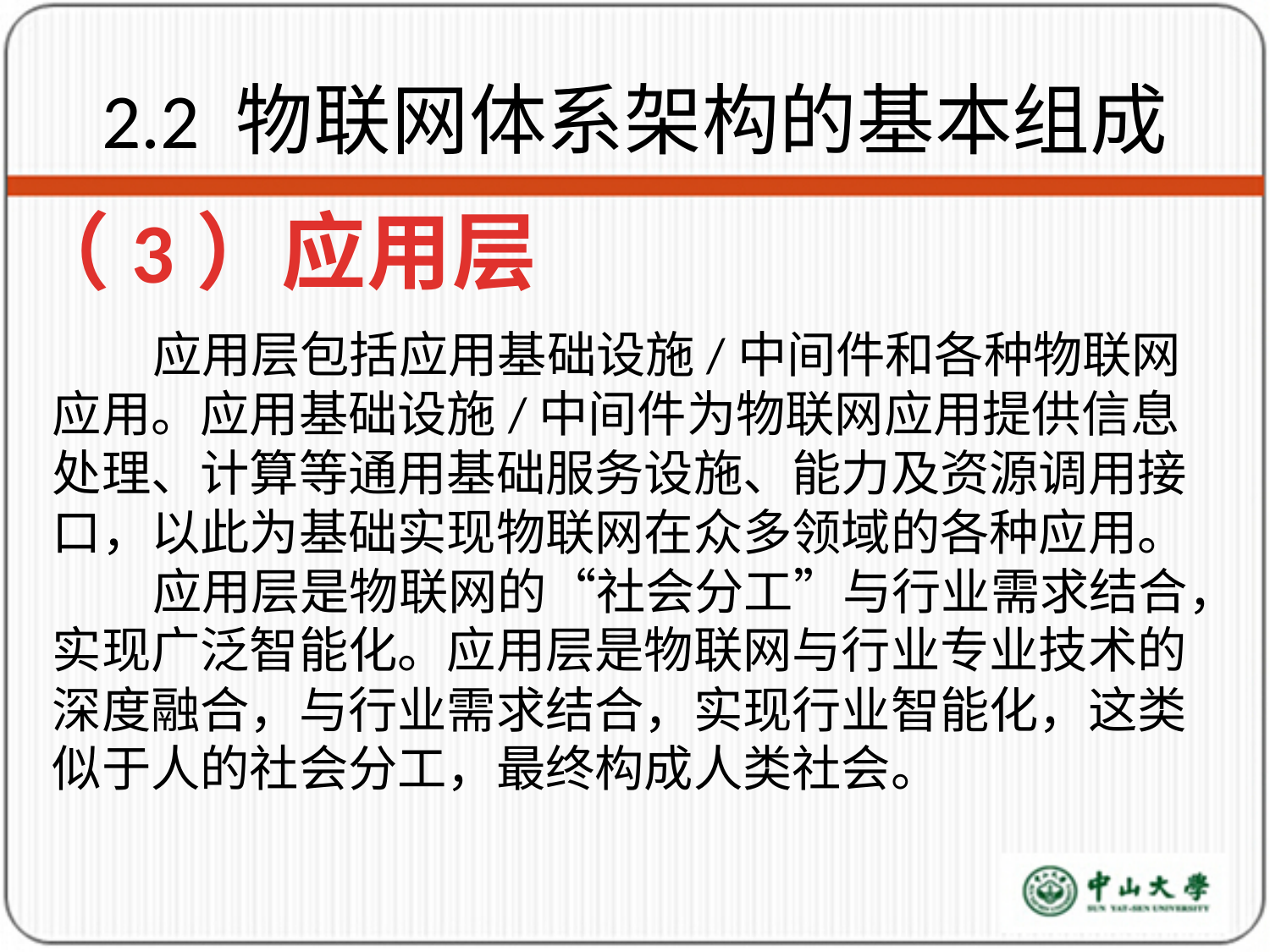

# 2.2 物联网体系架构的基本组成
（3）应用层
应用层包括应用基础设施/中间件和各种物联网应用。应用基础设施/中间件为物联网应用提供信息处理、计算等通用基础服务设施、能力及资源调用接口，以此为基础实现物联网在众多领域的各种应用。
应用层是物联网的“社会分工”与行业需求结合，实现广泛智能化。应用层是物联网与行业专业技术的深度融合，与行业需求结合，实现行业智能化，这类似于人的社会分工，最终构成人类社会。